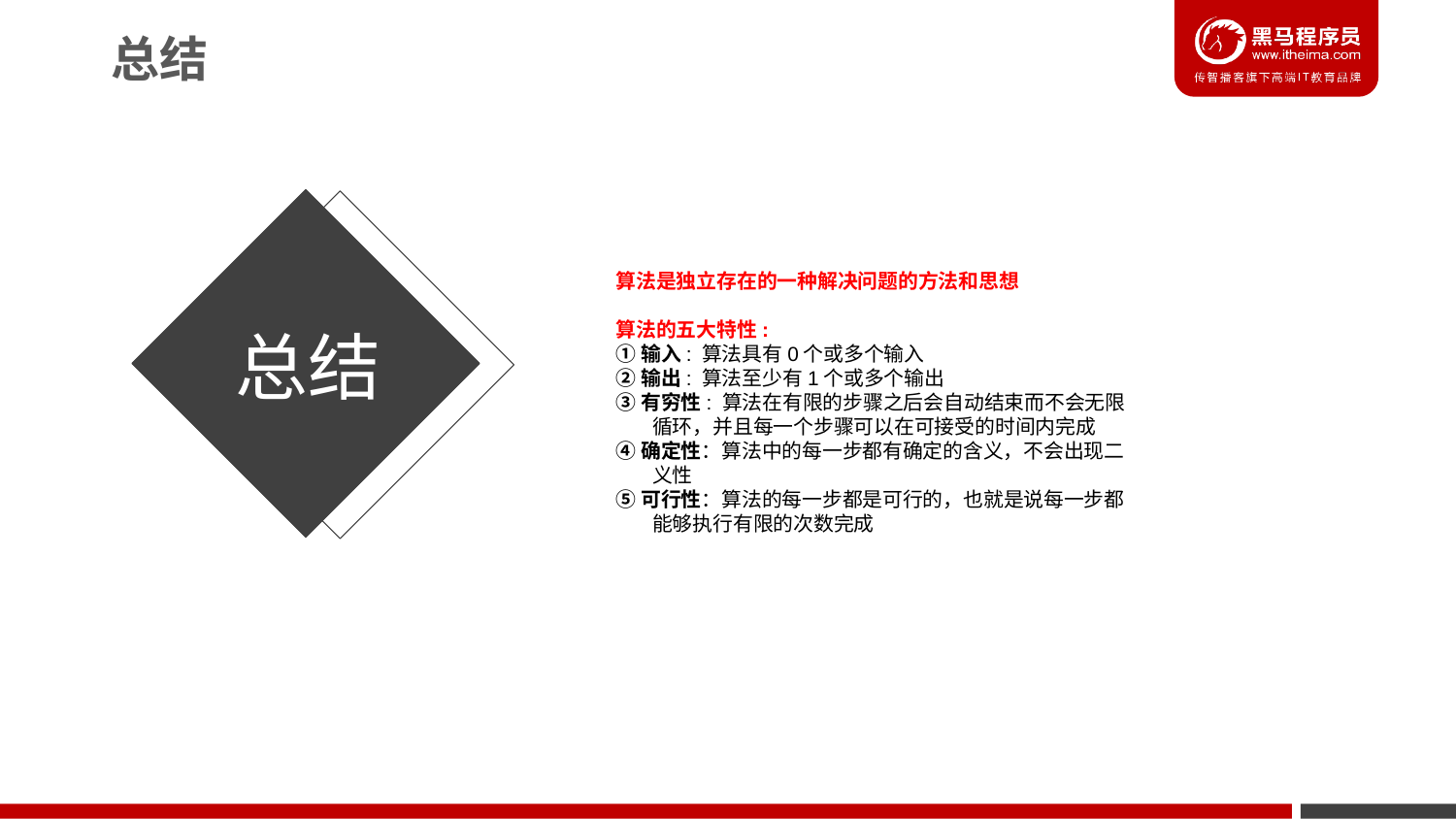

总结

算法是独立存在的一种解决问题的方法和思想

算法的五大特性:
①输入: 算法具有0个或多个输入
②输出: 算法至少有1个或多个输出
③有穷性: 算法在有限的步骤之后会自动结束而不会无限循环，并且每一个步骤可以在可接受的时间内完成
④确定性：算法中的每一步都有确定的含义，不会出现二义性
⑤可行性：算法的每一步都是可行的，也就是说每一步都能够执行有限的次数完成

总结